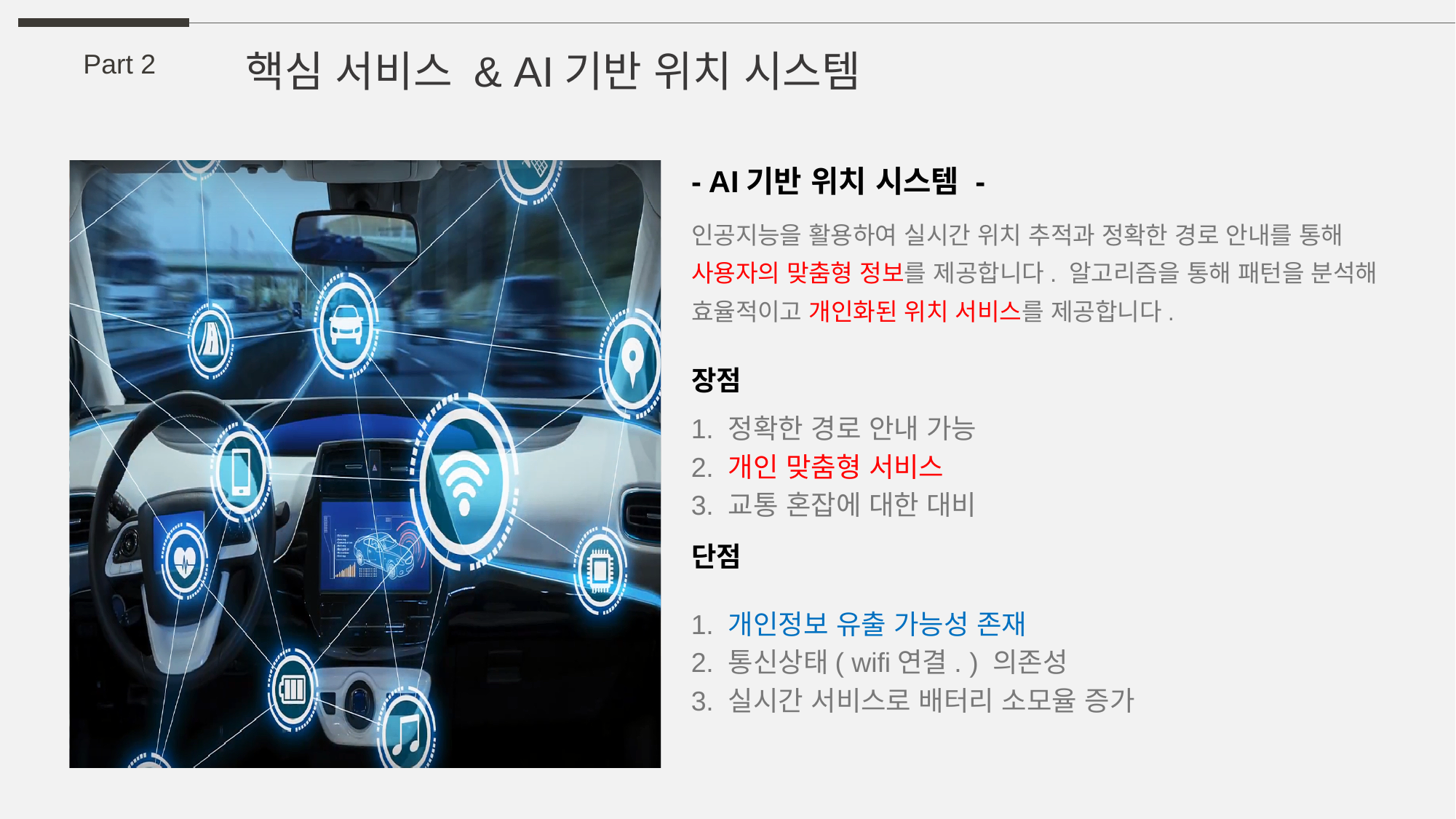

핵심 서비스 & AI기반 위치 시스템

Part 2

- AI기반 위치 시스템 -

인공지능을 활용하여 실시간 위치 추적과 정확한 경로 안내를 통해
사용자의 맞춤형 정보를 제공합니다. 알고리즘을 통해 패턴을 분석해
효율적이고 개인화된 위치 서비스를 제공합니다.
장점
단점
1. 정확한 경로 안내 가능
2. 개인 맞춤형 서비스
3. 교통 혼잡에 대한 대비
1. 개인정보 유출 가능성 존재
2. 통신상태( wifi연결. ) 의존성
3. 실시간 서비스로 배터리 소모율 증가